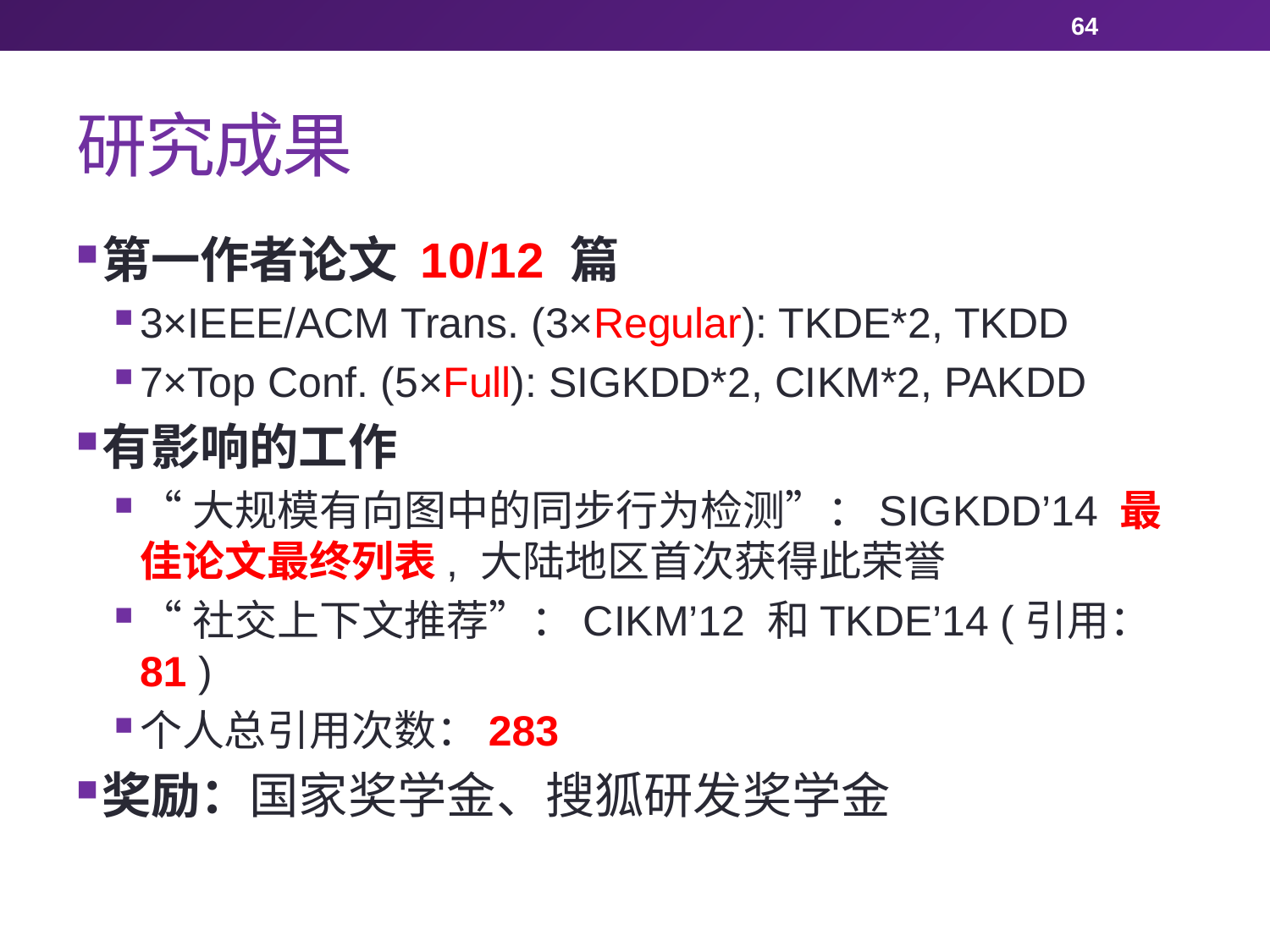

64
# 研究成果
第一作者论文 10/12 篇
3×IEEE/ACM Trans. (3×Regular): TKDE*2, TKDD
7×Top Conf. (5×Full): SIGKDD*2, CIKM*2, PAKDD
有影响的工作
“大规模有向图中的同步行为检测”：SIGKDD’14 最佳论文最终列表, 大陆地区首次获得此荣誉
“社交上下文推荐”：CIKM’12 和TKDE’14 (引用：81 )
个人总引用次数：283
奖励：国家奖学金、搜狐研发奖学金